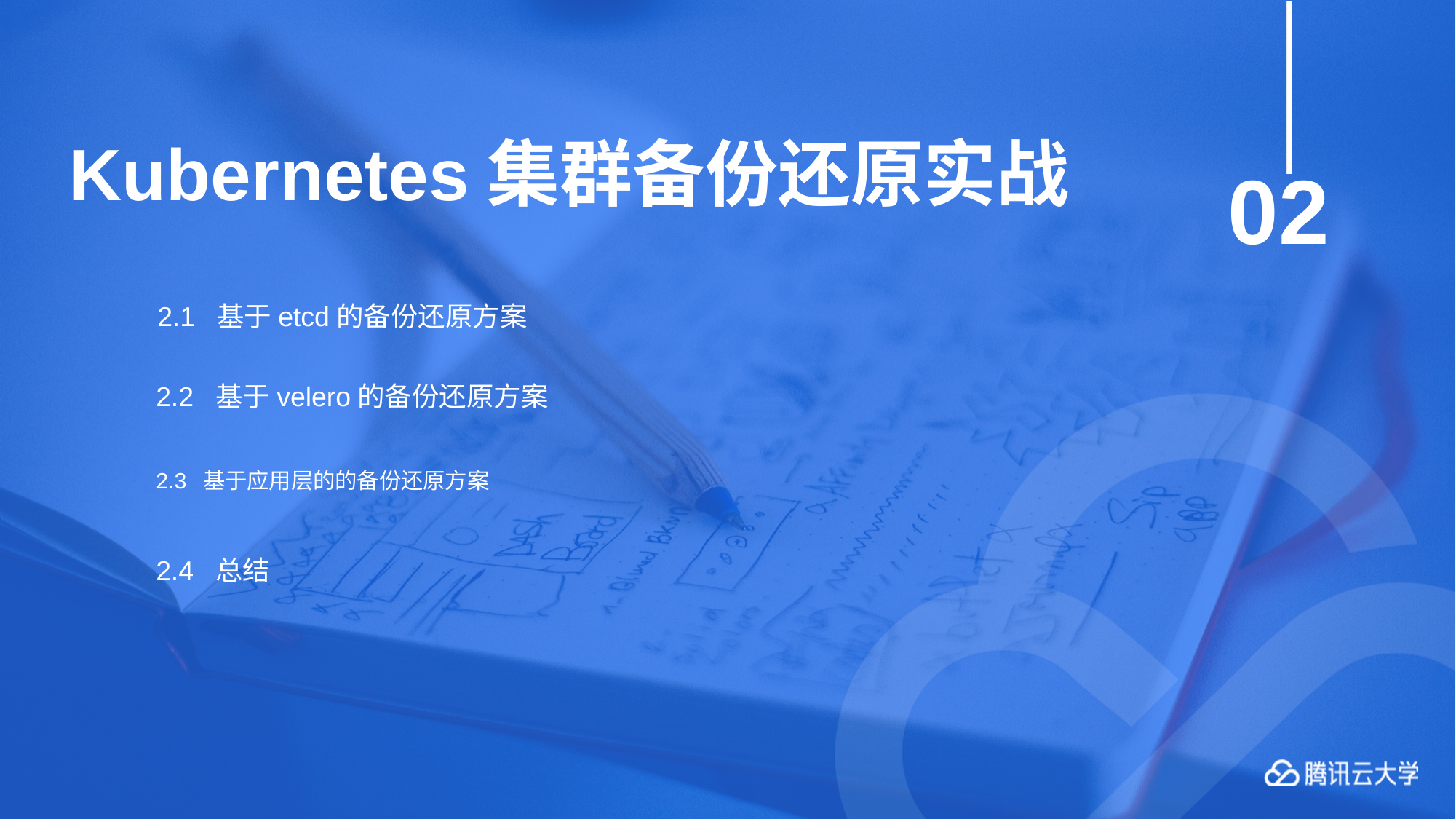

# Kubernetes集群备份还原实战
02

2.1  基于etcd的备份还原方案

2.2  基于velero的备份还原方案

2.3  基于应用层的的备份还原方案

2.4  总结